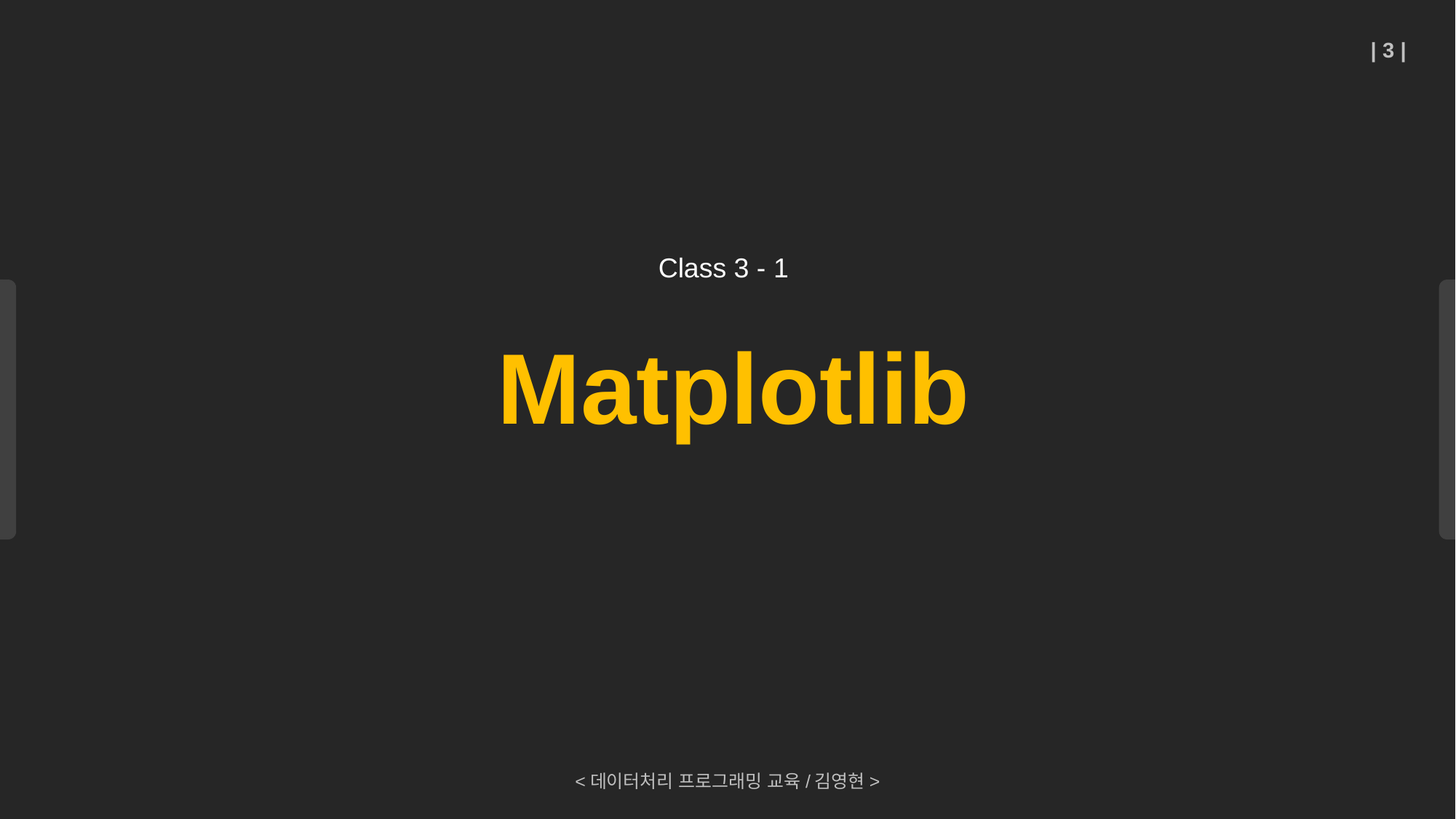

| 3 |
Matplotlib
Class 3 - 1

<데이터처리 프로그래밍 교육/김영현>